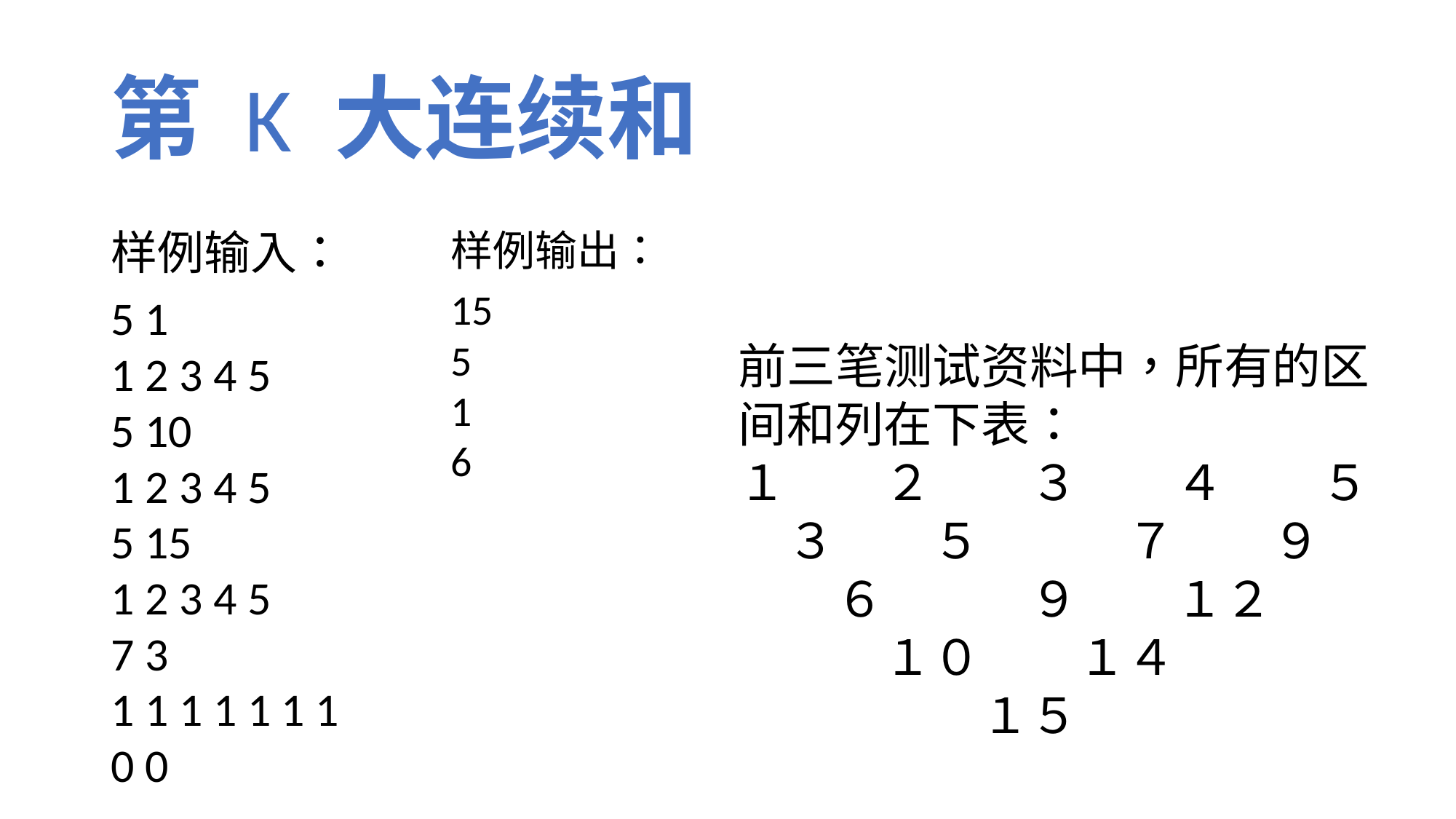

# 第 K 大连续和
样例输入：
5 1 
1 2 3 4 5 
5 10 
1 2 3 4 5 
5 15 
1 2 3 4 5 
7 3 
1 1 1 1 1 1 1 
0 0
样例输出：
15 
5 
1 
6
前三笔测试资料中，所有的区间和列在下表：
１　　２　　３　　４　　５
　３　　５　　　７　　９
　　６　　　９　　１２
　　　１０　　１４
　　　　　１５